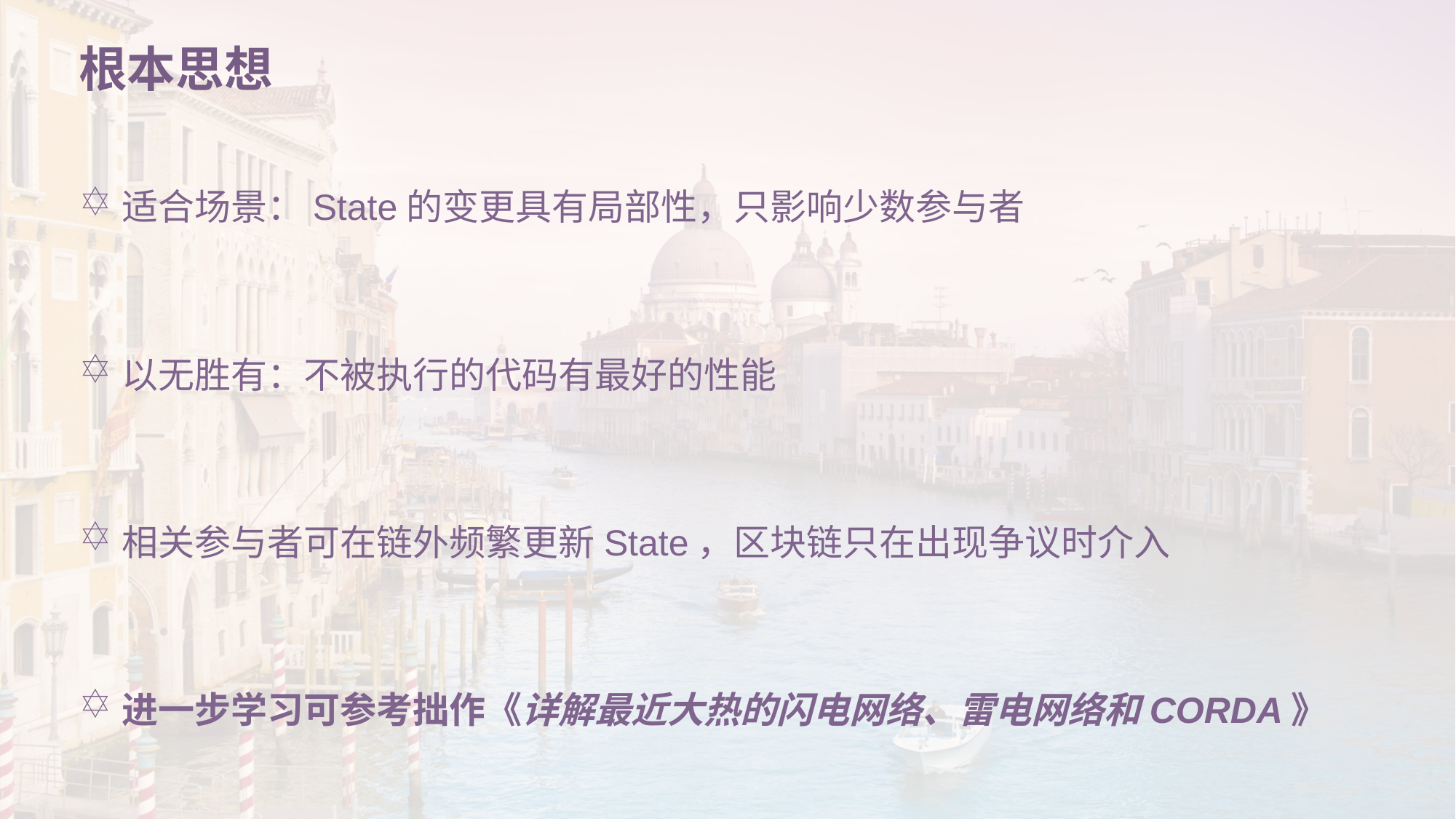

# 根本思想
适合场景：State的变更具有局部性，只影响少数参与者

以无胜有：不被执行的代码有最好的性能

相关参与者可在链外频繁更新State，区块链只在出现争议时介入

进一步学习可参考拙作《详解最近大热的闪电网络、雷电网络和CORDA》